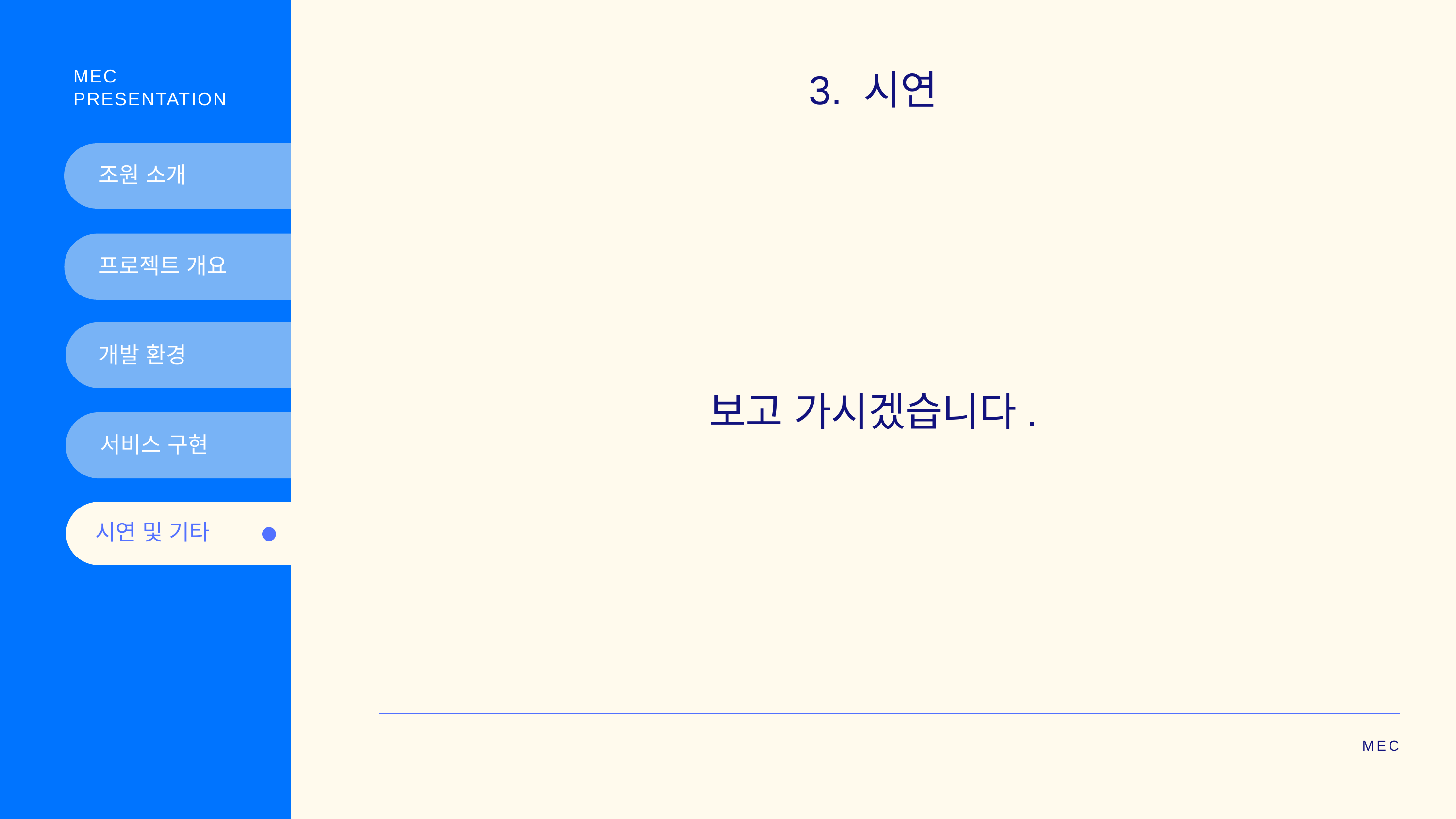

MEC PRESENTATION
3. 시연

조원 소개

프로젝트 개요

개발 환경
보고 가시겠습니다.

서비스 구현

시연 및 기타

MEC